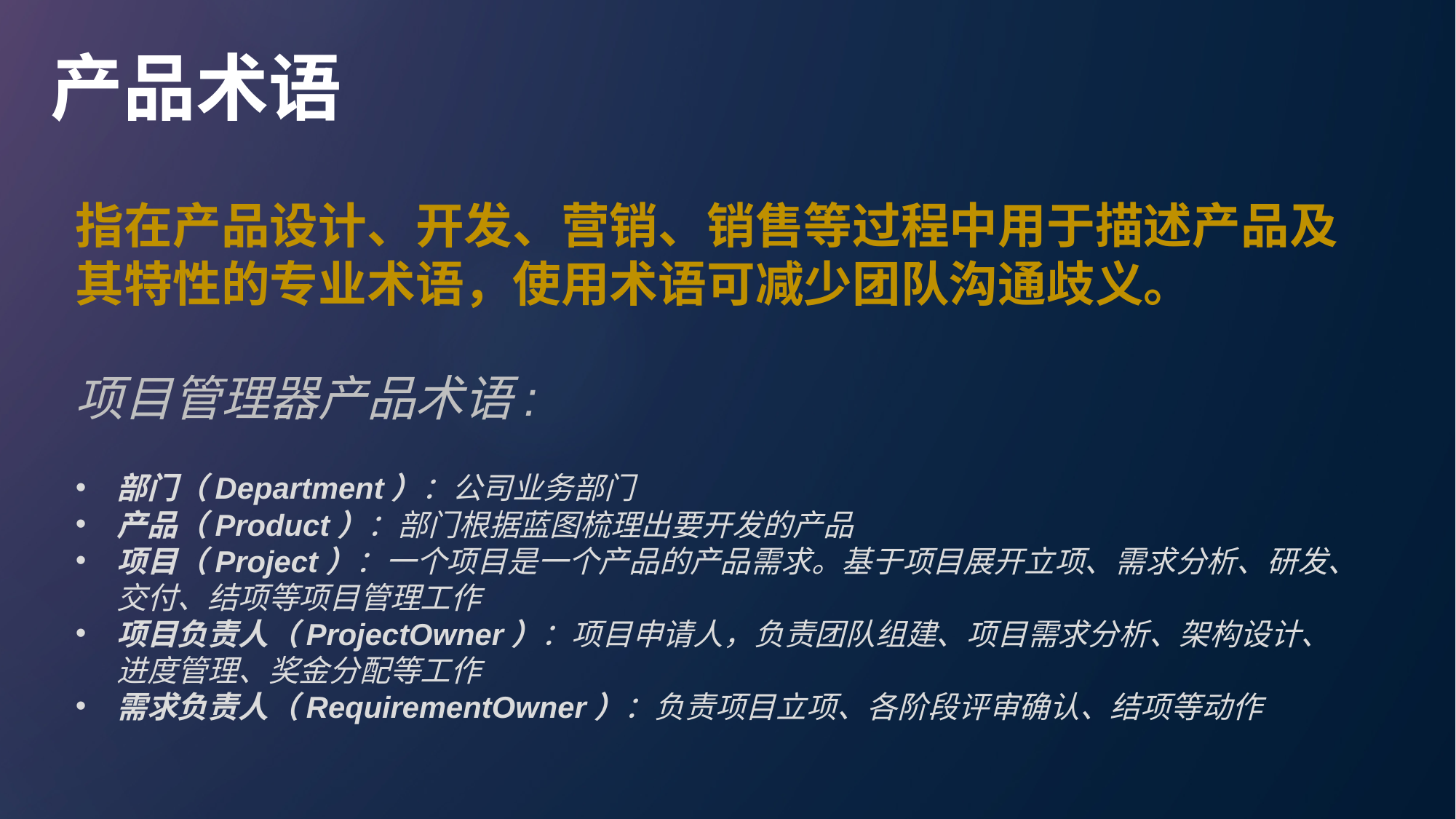

产品术语
指在产品设计、开发、营销、销售等过程中用于描述产品及其特性的专业术语，使用术语可减少团队沟通歧义。
项目管理器产品术语:

部门（Department）：公司业务部门
产品（Product）：部门根据蓝图梳理出要开发的产品
项目（Project）：一个项目是一个产品的产品需求。基于项目展开立项、需求分析、研发、交付、结项等项目管理工作
项目负责人（ProjectOwner）：项目申请人，负责团队组建、项目需求分析、架构设计、进度管理、奖金分配等工作
需求负责人（RequirementOwner）：负责项目立项、各阶段评审确认、结项等动作